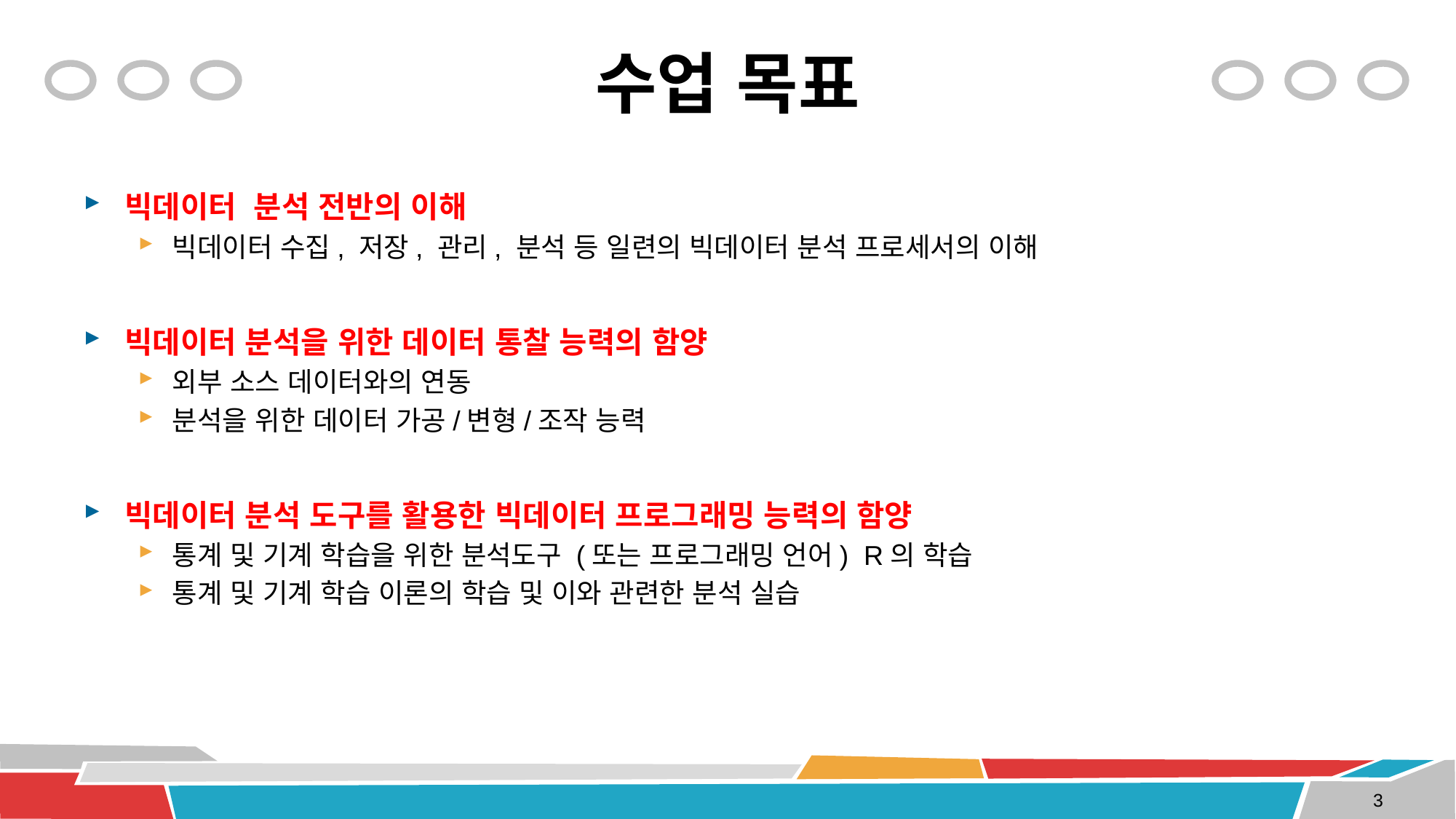

# 수업 목표
빅데이터  분석 전반의 이해
빅데이터 수집, 저장, 관리, 분석 등 일련의 빅데이터 분석 프로세서의 이해

빅데이터 분석을 위한 데이터 통찰 능력의 함양
외부 소스 데이터와의 연동
분석을 위한 데이터 가공/변형/조작 능력

빅데이터 분석 도구를 활용한 빅데이터 프로그래밍 능력의 함양
통계 및 기계 학습을 위한 분석도구 (또는 프로그래밍 언어)  R의 학습
통계 및 기계 학습 이론의 학습 및 이와 관련한 분석 실습

3